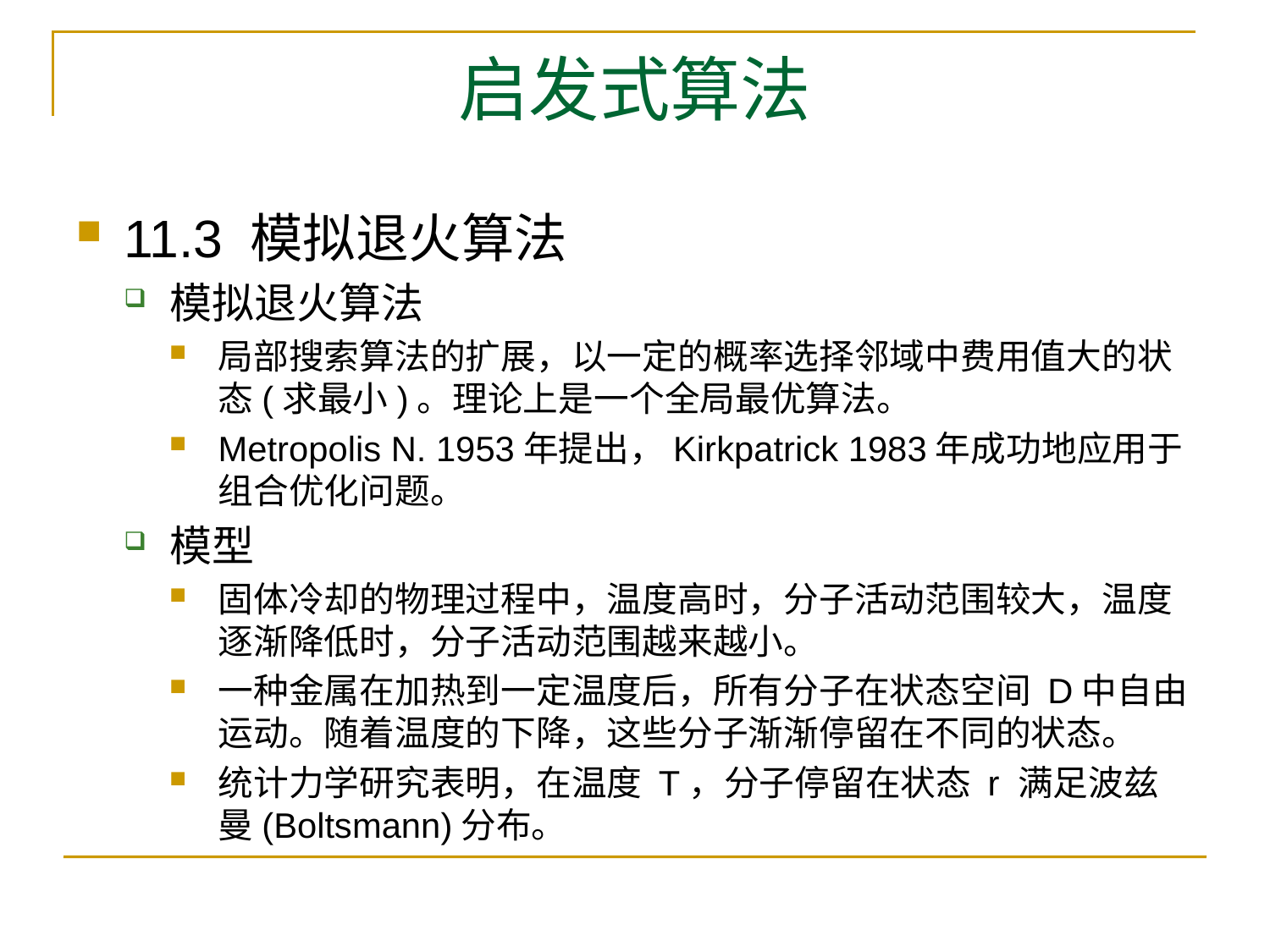

# 启发式算法
11.3 模拟退火算法
模拟退火算法
局部搜索算法的扩展，以一定的概率选择邻域中费用值大的状态(求最小)。理论上是一个全局最优算法。
Metropolis N. 1953年提出，Kirkpatrick 1983年成功地应用于组合优化问题。
模型
固体冷却的物理过程中，温度高时，分子活动范围较大，温度逐渐降低时，分子活动范围越来越小。
一种金属在加热到一定温度后，所有分子在状态空间 D中自由运动。随着温度的下降，这些分子渐渐停留在不同的状态。
统计力学研究表明，在温度 T，分子停留在状态 r 满足波兹曼(Boltsmann)分布。